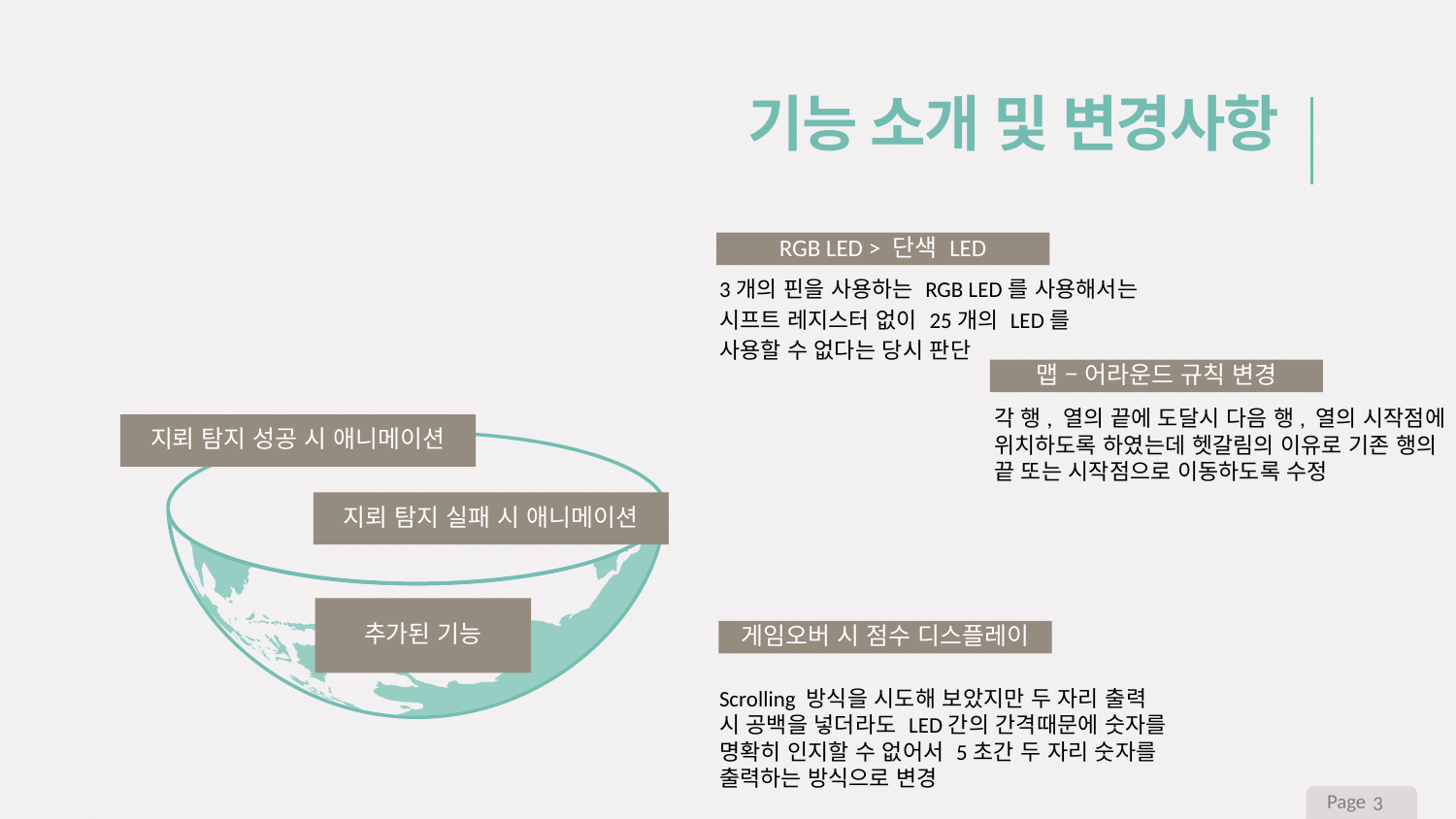

기능 소개 및 변경사항

3개의 핀을 사용하는 RGB LED를 사용해서는
시프트 레지스터 없이 25개의 LED를
사용할 수 없다는 당시 판단

RGB LED > 단색 LED

각 행, 열의 끝에 도달시 다음 행, 열의 시작점에 위치하도록 하였는데 헷갈림의 이유로 기존 행의 끝 또는 시작점으로 이동하도록 수정
맵 – 어라운드 규칙 변경
지뢰 탐지 성공 시 애니메이션
지뢰 탐지 실패 시 애니메이션

Scrolling 방식을 시도해 보았지만 두 자리 출력 시 공백을 넣더라도 LED간의 간격때문에 숫자를 명확히 인지할 수 없어서 5초간 두 자리 숫자를 출력하는 방식으로 변경
추가된 기능
게임오버 시 점수 디스플레이